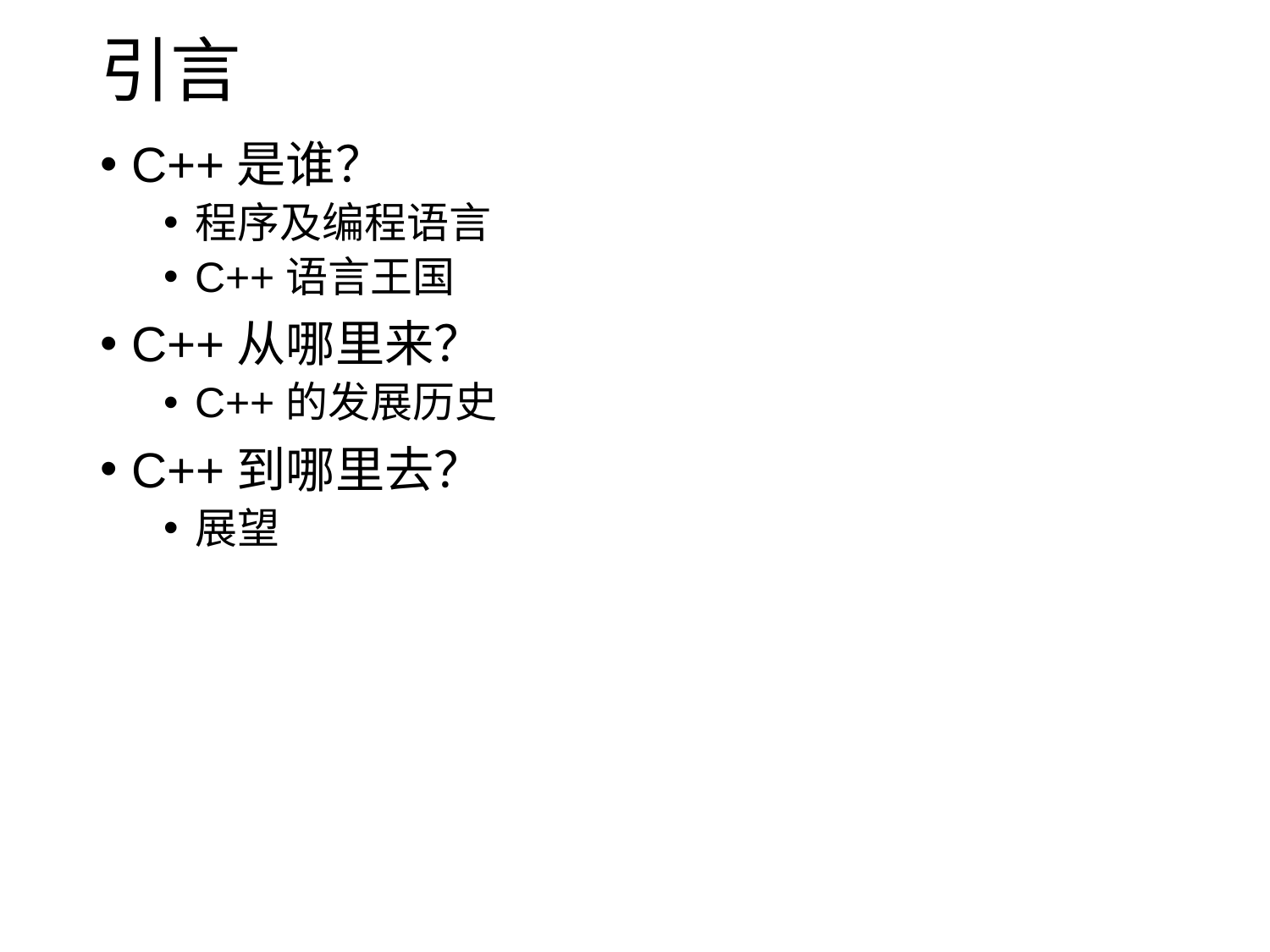

# 引言
C++是谁？
程序及编程语言
C++语言王国
C++从哪里来？
C++的发展历史
C++到哪里去？
展望